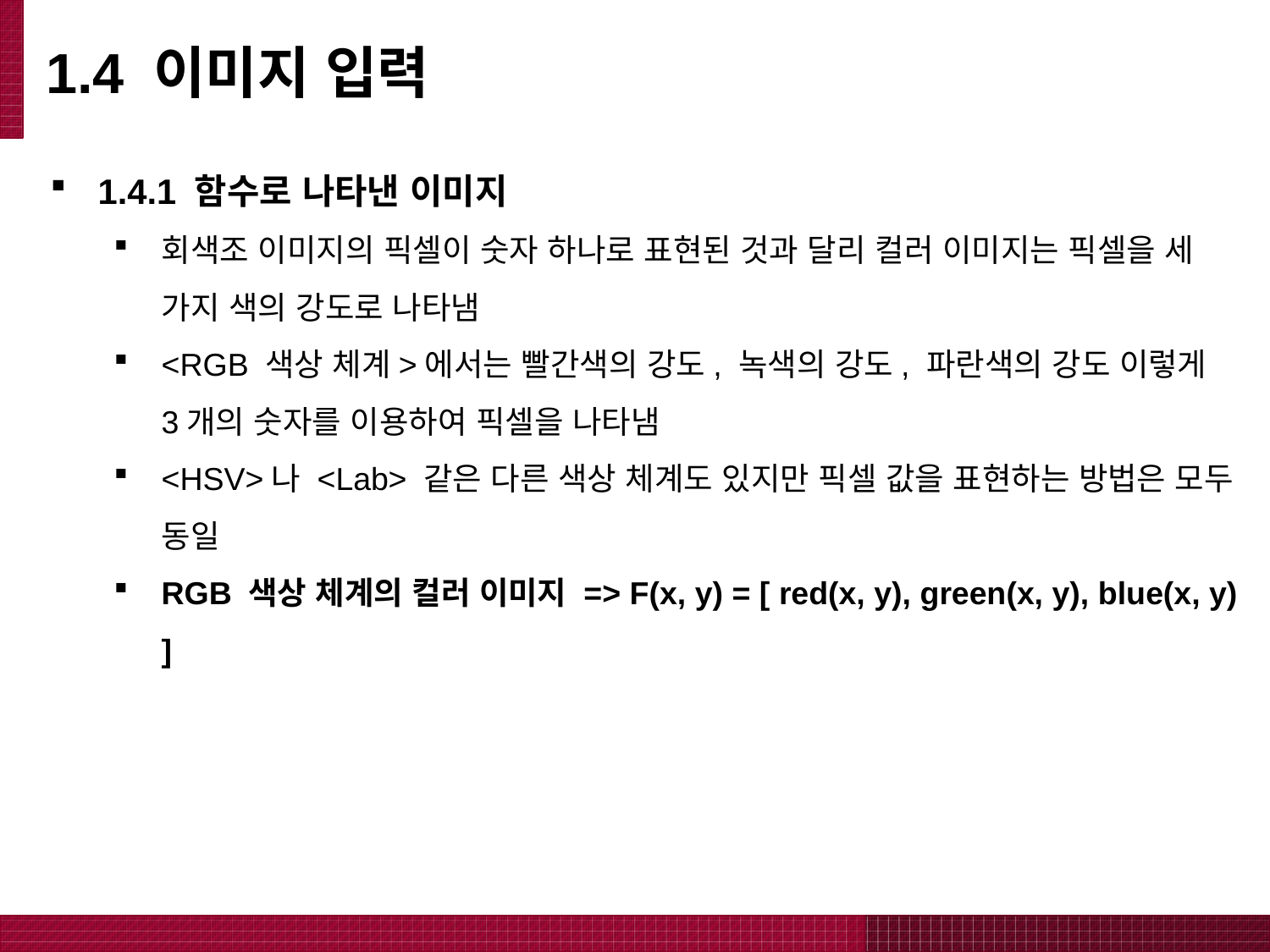

# 1.4 이미지 입력
1.4.1 함수로 나타낸 이미지
회색조 이미지의 픽셀이 숫자 하나로 표현된 것과 달리 컬러 이미지는 픽셀을 세 가지 색의 강도로 나타냄
<RGB 색상 체계>에서는 빨간색의 강도, 녹색의 강도, 파란색의 강도 이렇게 3개의 숫자를 이용하여 픽셀을 나타냄
<HSV>나 <Lab> 같은 다른 색상 체계도 있지만 픽셀 값을 표현하는 방법은 모두 동일
RGB 색상 체계의 컬러 이미지 => F(x, y) = [ red(x, y), green(x, y), blue(x, y) ]